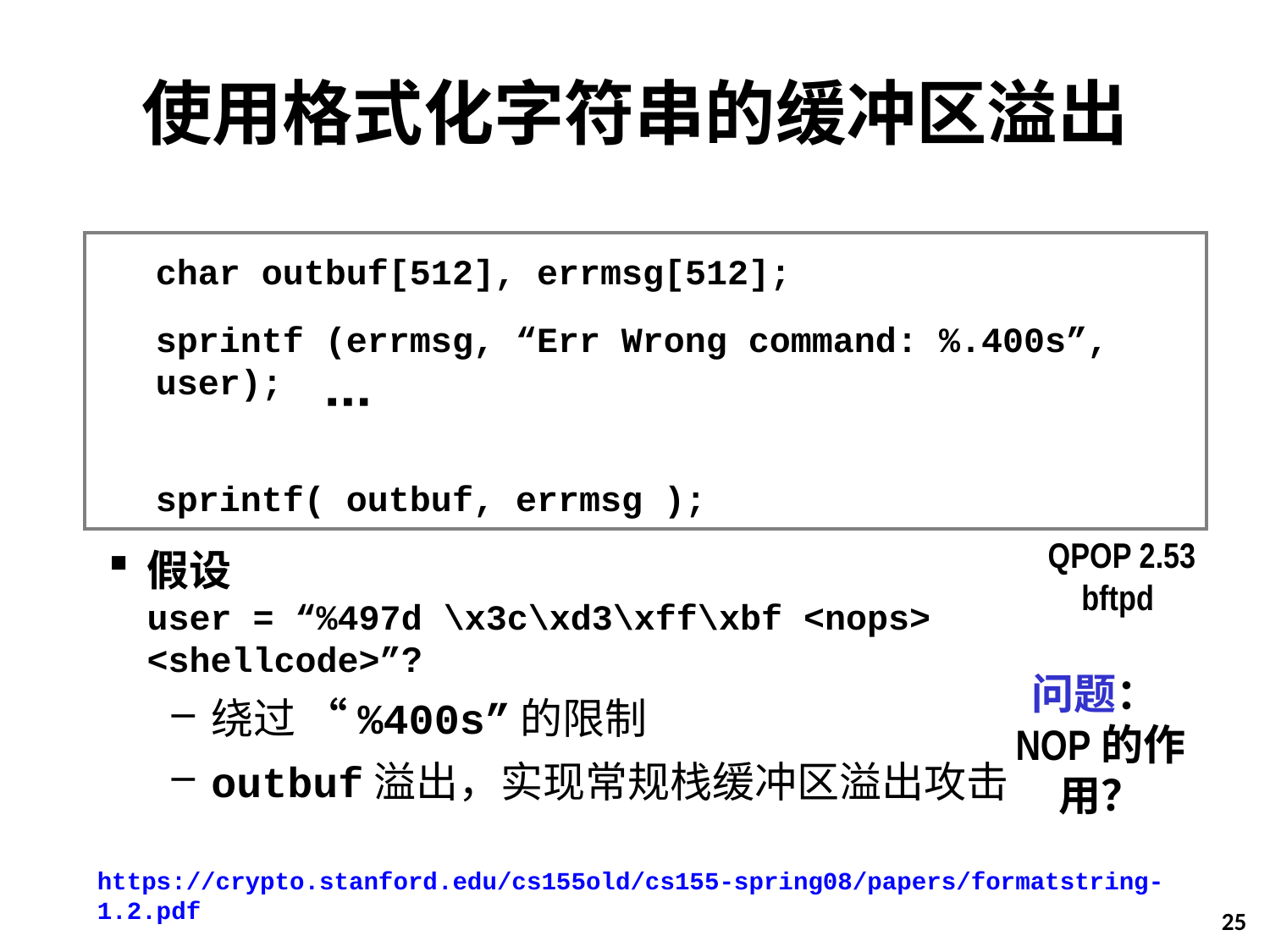

# 使用格式化字符串的缓冲区溢出
	char outbuf[512], errmsg[512];
	sprintf (errmsg, “Err Wrong command: %.400s”, user);
	sprintf( outbuf, errmsg );
假设
user = “%497d \x3c\xd3\xff\xbf <nops> <shellcode>”?
绕过 “%400s”的限制
outbuf溢出，实现常规栈缓冲区溢出攻击

QPOP 2.53 bftpd

问题：NOP的作用？
https://crypto.stanford.edu/cs155old/cs155-spring08/papers/formatstring-1.2.pdf
25